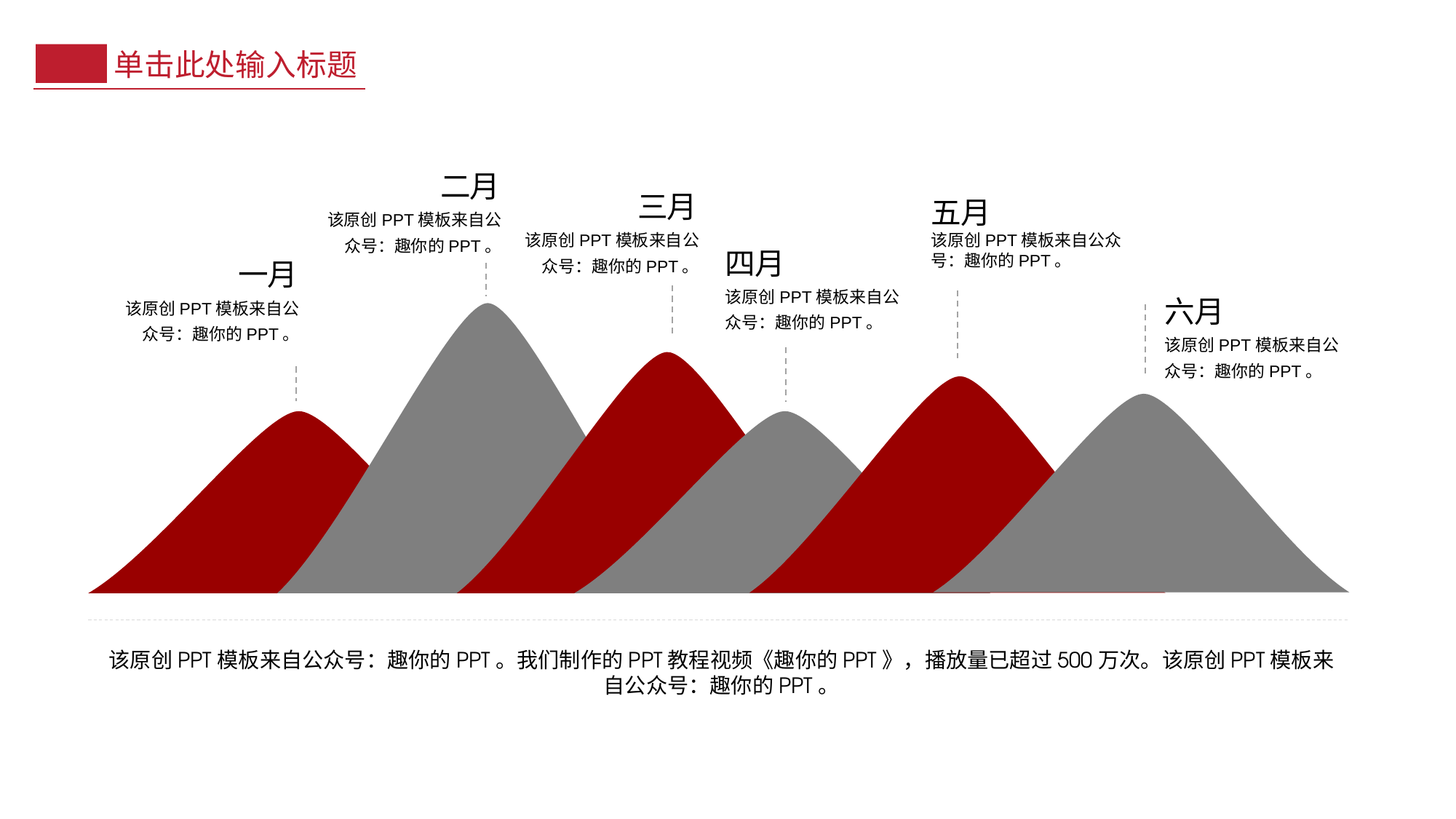

单击此处输入标题
二月
该原创PPT模板来自公众号：趣你的PPT。
三月
该原创PPT模板来自公众号：趣你的PPT。
五月
该原创PPT模板来自公众号：趣你的PPT。
四月
该原创PPT模板来自公众号：趣你的PPT。
一月
该原创PPT模板来自公众号：趣你的PPT。
六月
该原创PPT模板来自公众号：趣你的PPT。

该原创PPT模板来自公众号：趣你的PPT。我们制作的PPT教程视频《趣你的PPT》，播放量已超过500万次。该原创PPT模板来自公众号：趣你的PPT。